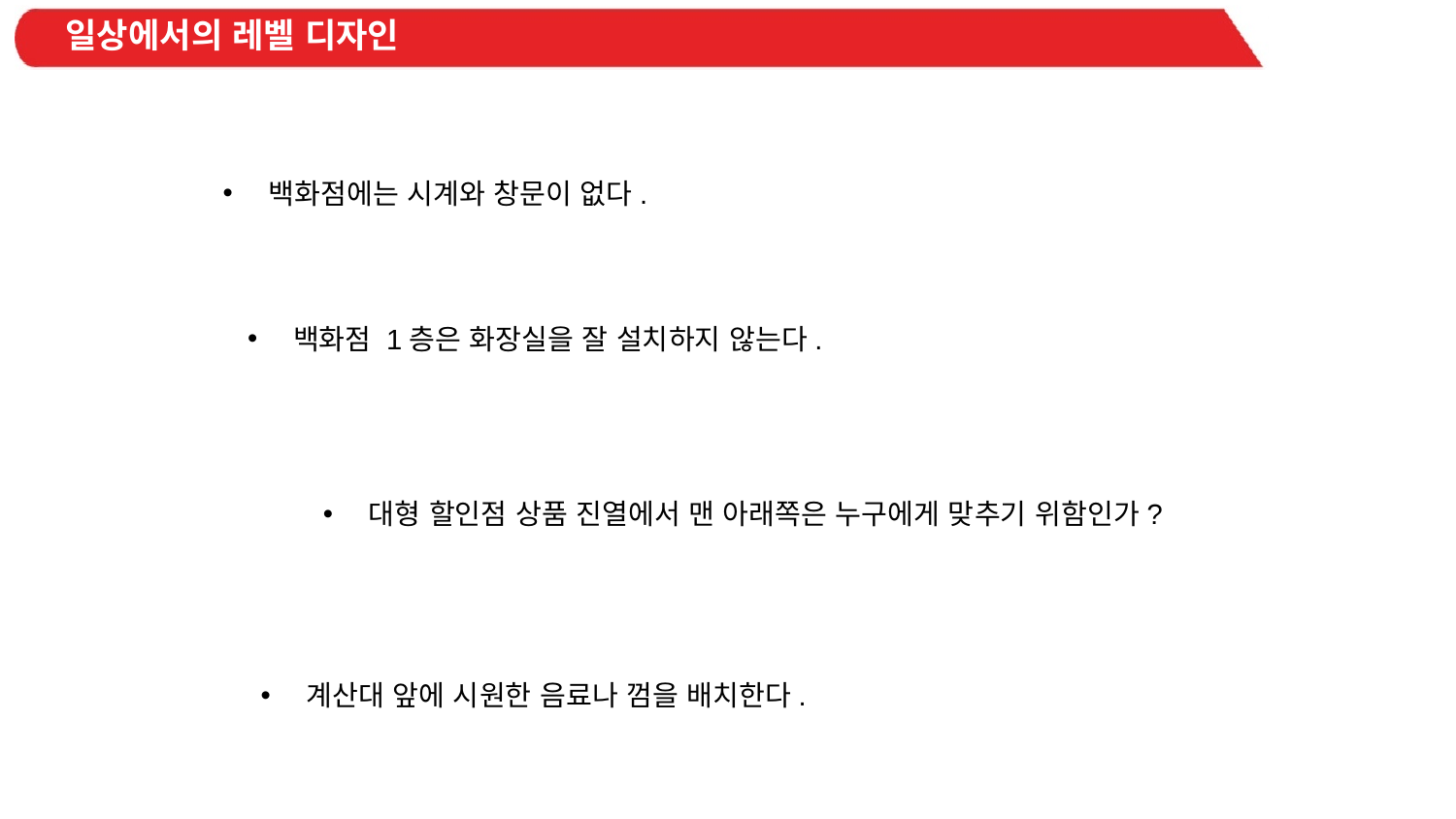

# 일상에서의 레벨 디자인
백화점에는 시계와 창문이 없다.
백화점 1층은 화장실을 잘 설치하지 않는다.
대형 할인점 상품 진열에서 맨 아래쪽은 누구에게 맞추기 위함인가?
계산대 앞에 시원한 음료나 껌을 배치한다.